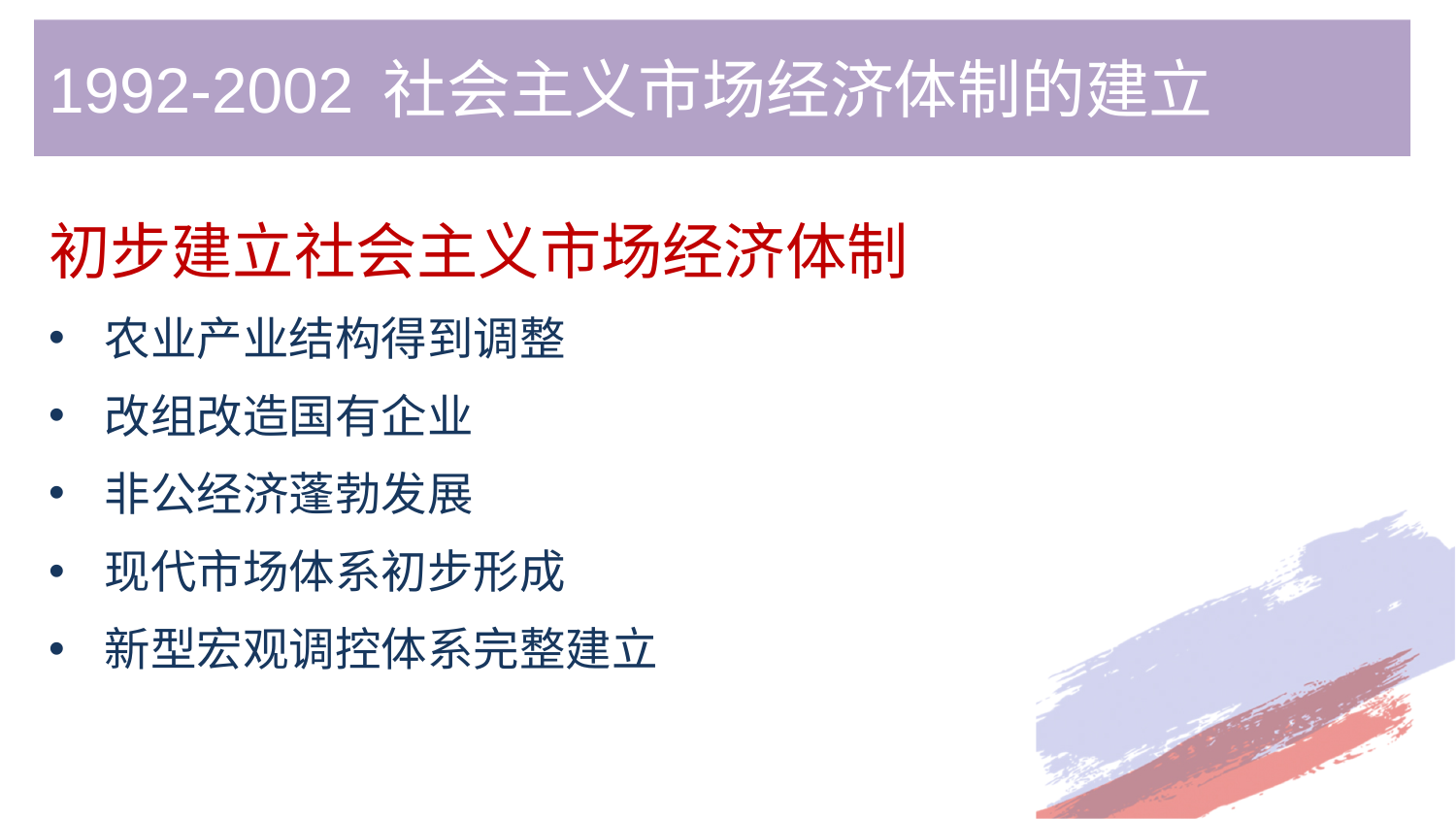

# 1992-2002 社会主义市场经济体制的建立
初步建立社会主义市场经济体制
农业产业结构得到调整
改组改造国有企业
非公经济蓬勃发展
现代市场体系初步形成
新型宏观调控体系完整建立